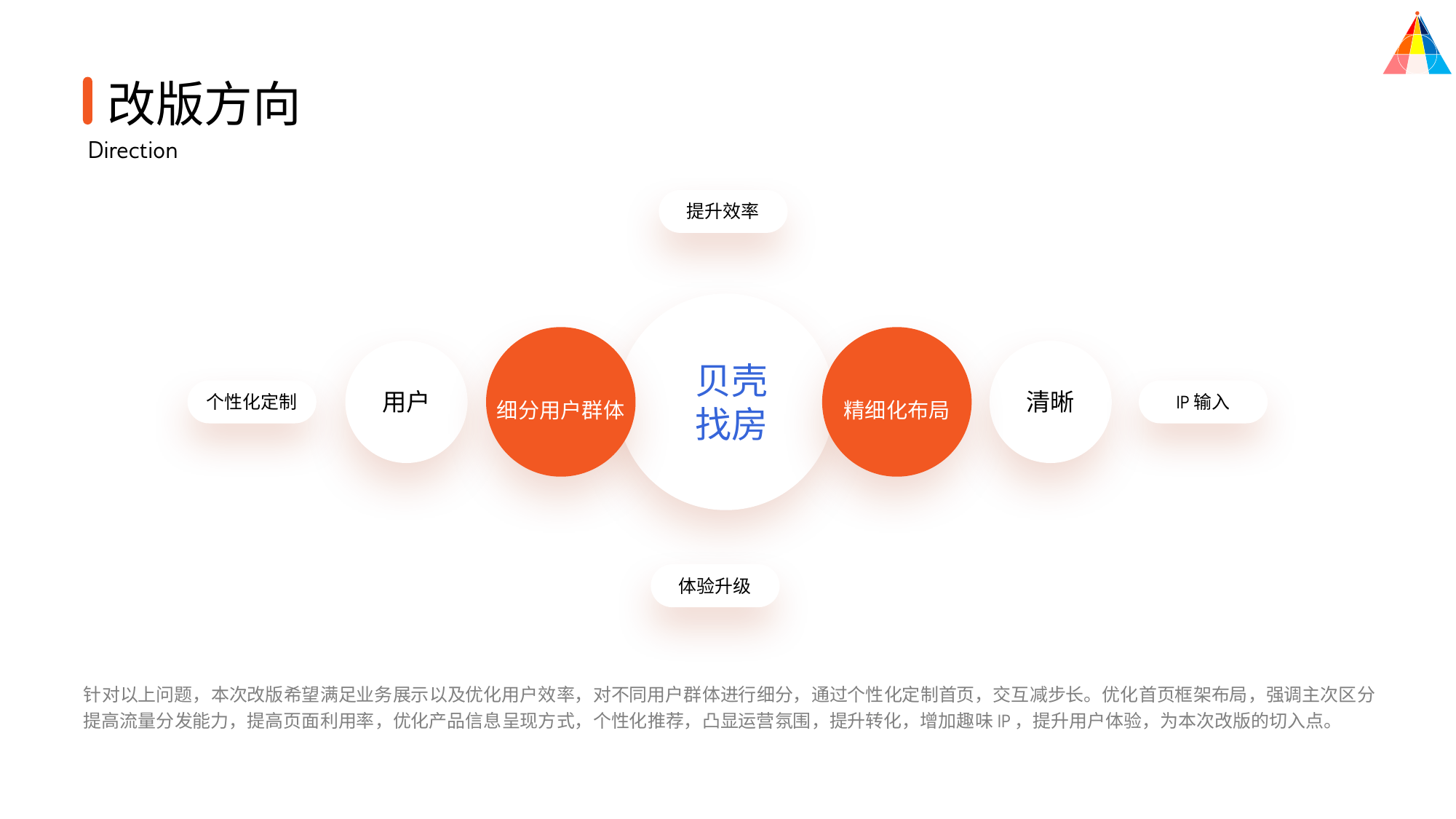

改版方向

Direction

提升效率

用户

清晰
贝壳
找房
细分用户群体
精细化布局

个性化定制

IP输入

体验升级
针对以上问题，本次改版希望满足业务展示以及优化用户效率，对不同用户群体进行细分，通过个性化定制首页，交互减步长。优化首页框架布局，强调主次区分提高流量分发能力，提高页面利用率，优化产品信息呈现方式，个性化推荐，凸显运营氛围，提升转化，增加趣味IP，提升用户体验，为本次改版的切入点。